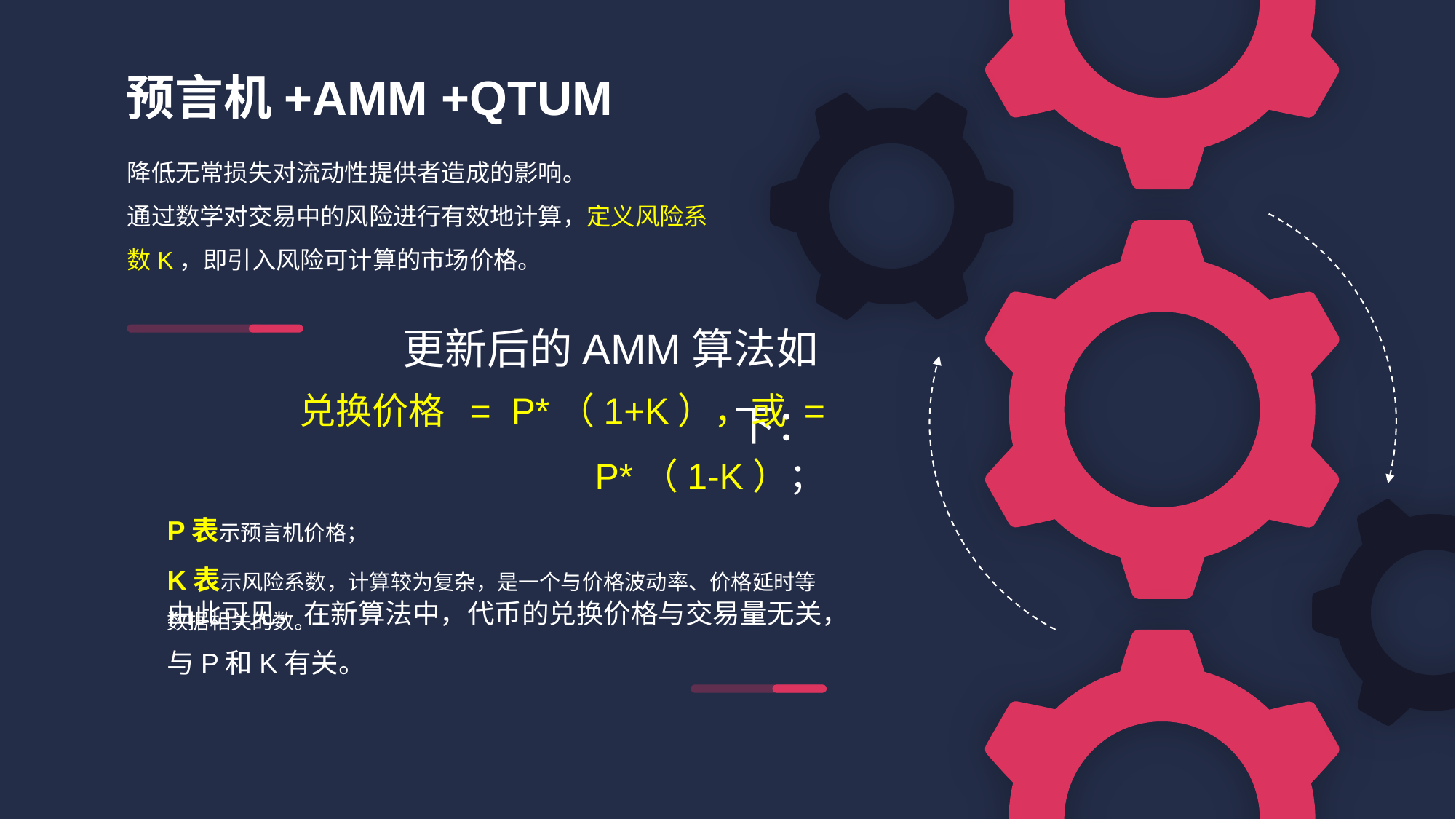

预言机+AMM +QTUM
降低无常损失对流动性提供者造成的影响。
通过数学对交易中的风险进行有效地计算，定义风险系数K，即引入风险可计算的市场价格。
更新后的AMM算法如下：

兑换价格  =  P*（1+K），或 = P*（1-K）；
P表示预言机价格；
K表示风险系数，计算较为复杂，是一个与价格波动率、价格延时等数据相关的数。

由此可见，在新算法中，代币的兑换价格与交易量无关，与P和K有关。